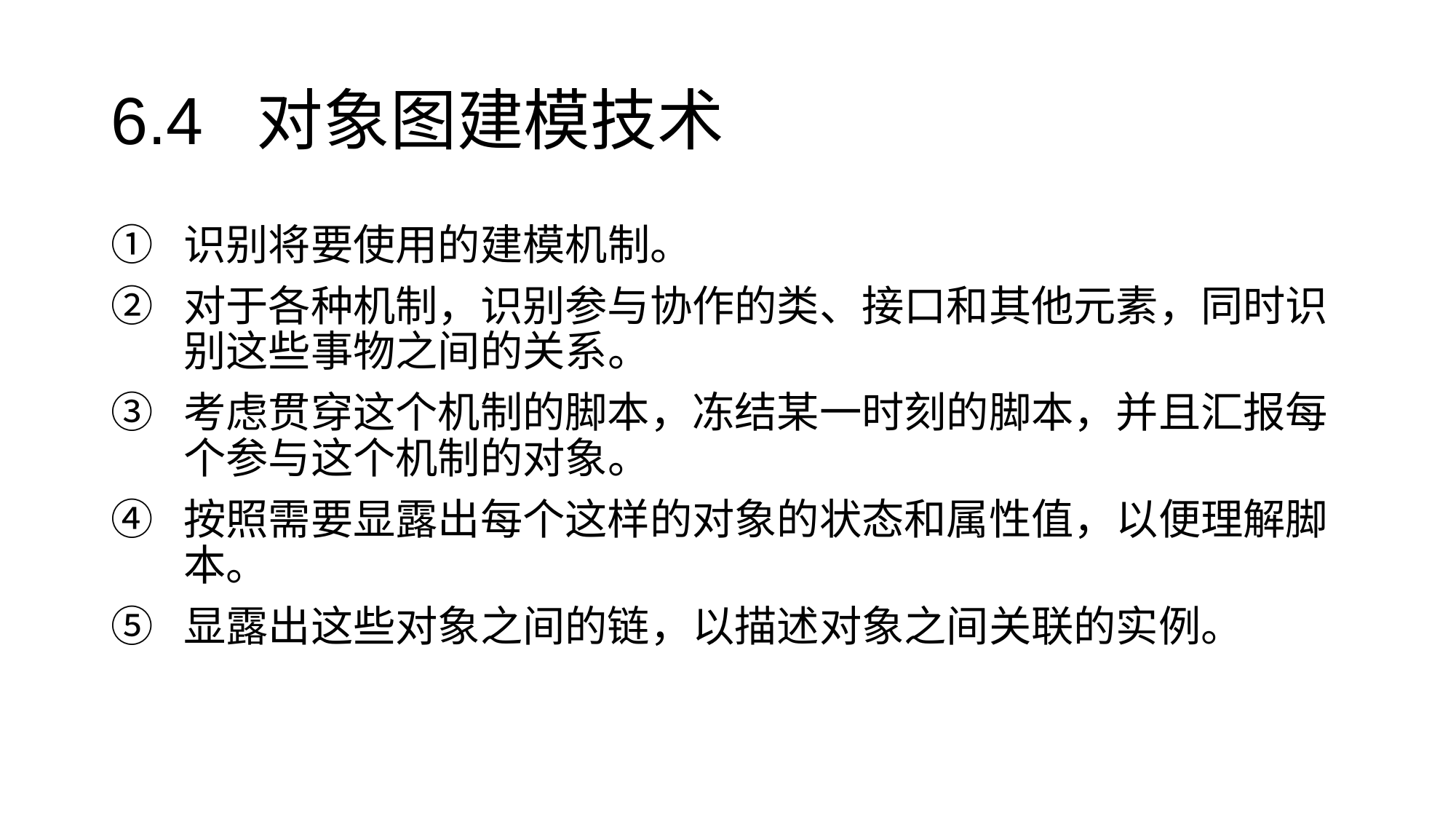

# 6.4  对象图建模技术
识别将要使用的建模机制。
对于各种机制，识别参与协作的类、接口和其他元素，同时识别这些事物之间的关系。
考虑贯穿这个机制的脚本，冻结某一时刻的脚本，并且汇报每个参与这个机制的对象。
按照需要显露出每个这样的对象的状态和属性值，以便理解脚本。
显露出这些对象之间的链，以描述对象之间关联的实例。